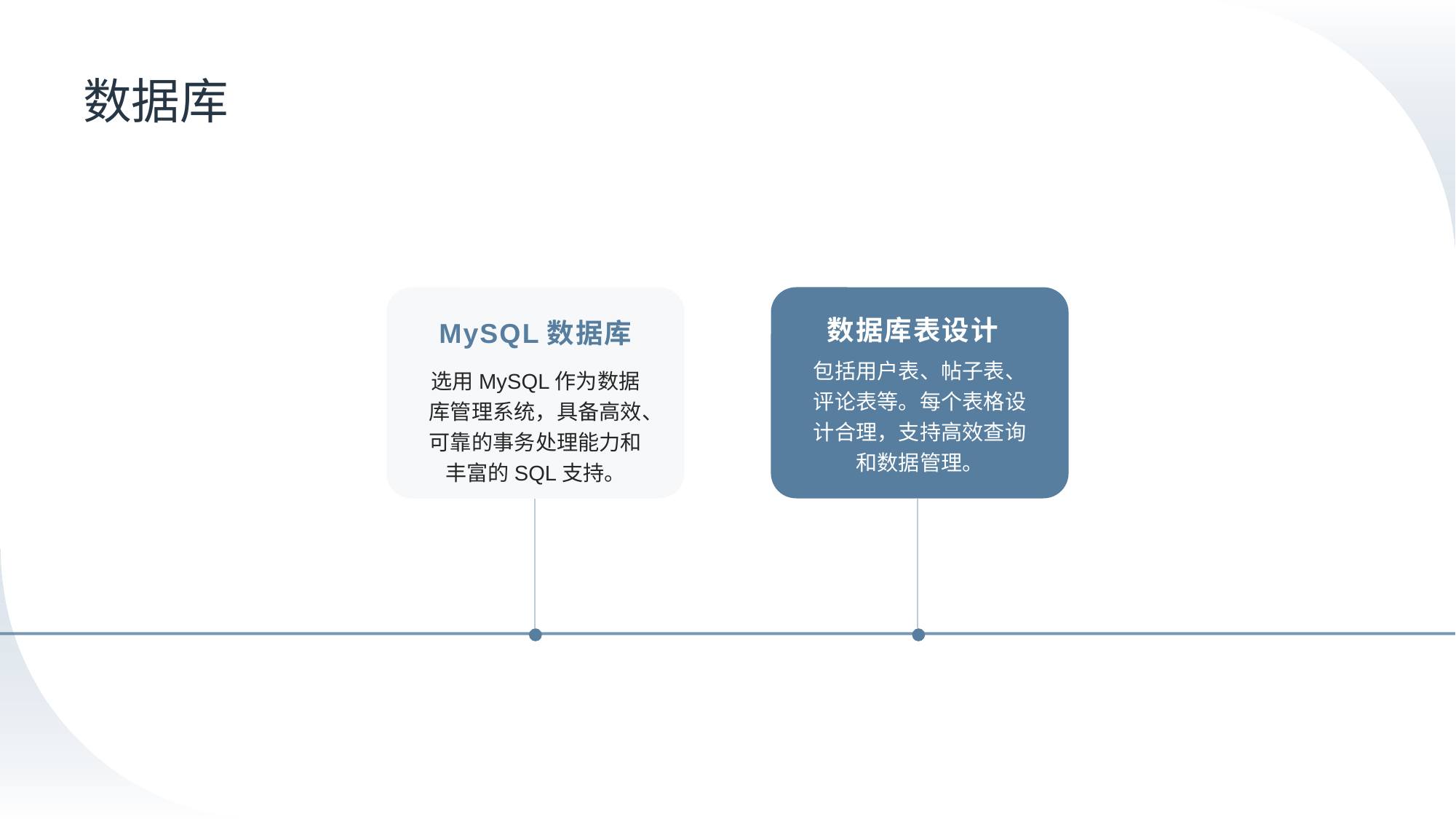

# 数据库

数据库表设计
MySQL数据库
包括用户表、帖子表、评论表等。每个表格设计合理，支持高效查询和数据管理。
选用MySQL作为数据库管理系统，具备高效、可靠的事务处理能力和丰富的SQL支持。